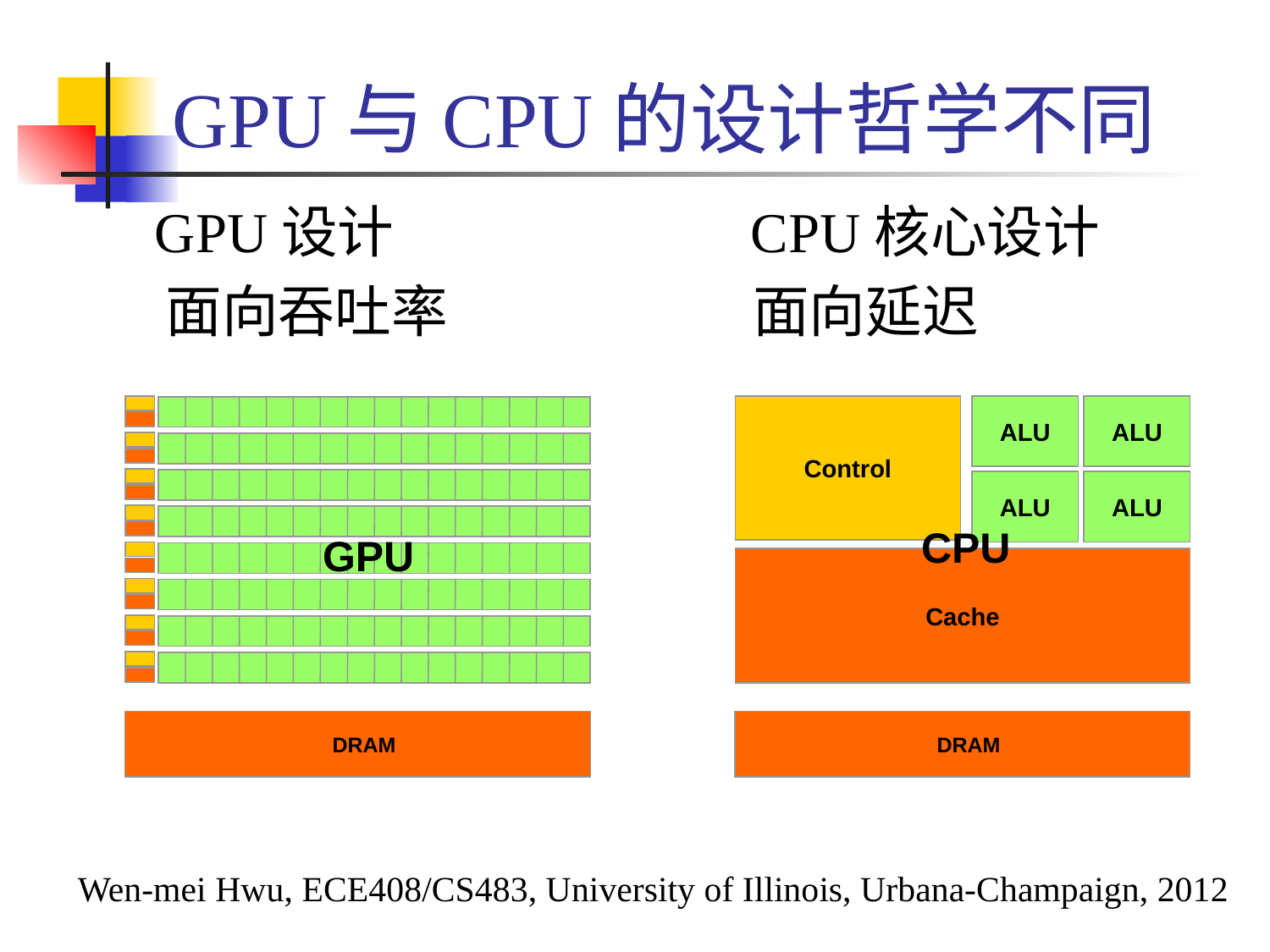

# GPU与CPU的设计哲学不同
  GPU设计                           CPU核心设计
  面向吞吐率                        面向延迟

DRAM
Control
ALU
ALU
ALU
ALU
Cache
DRAM
CPU
GPU
Wen-mei Hwu, ECE408/CS483, University of Illinois, Urbana-Champaign, 2012